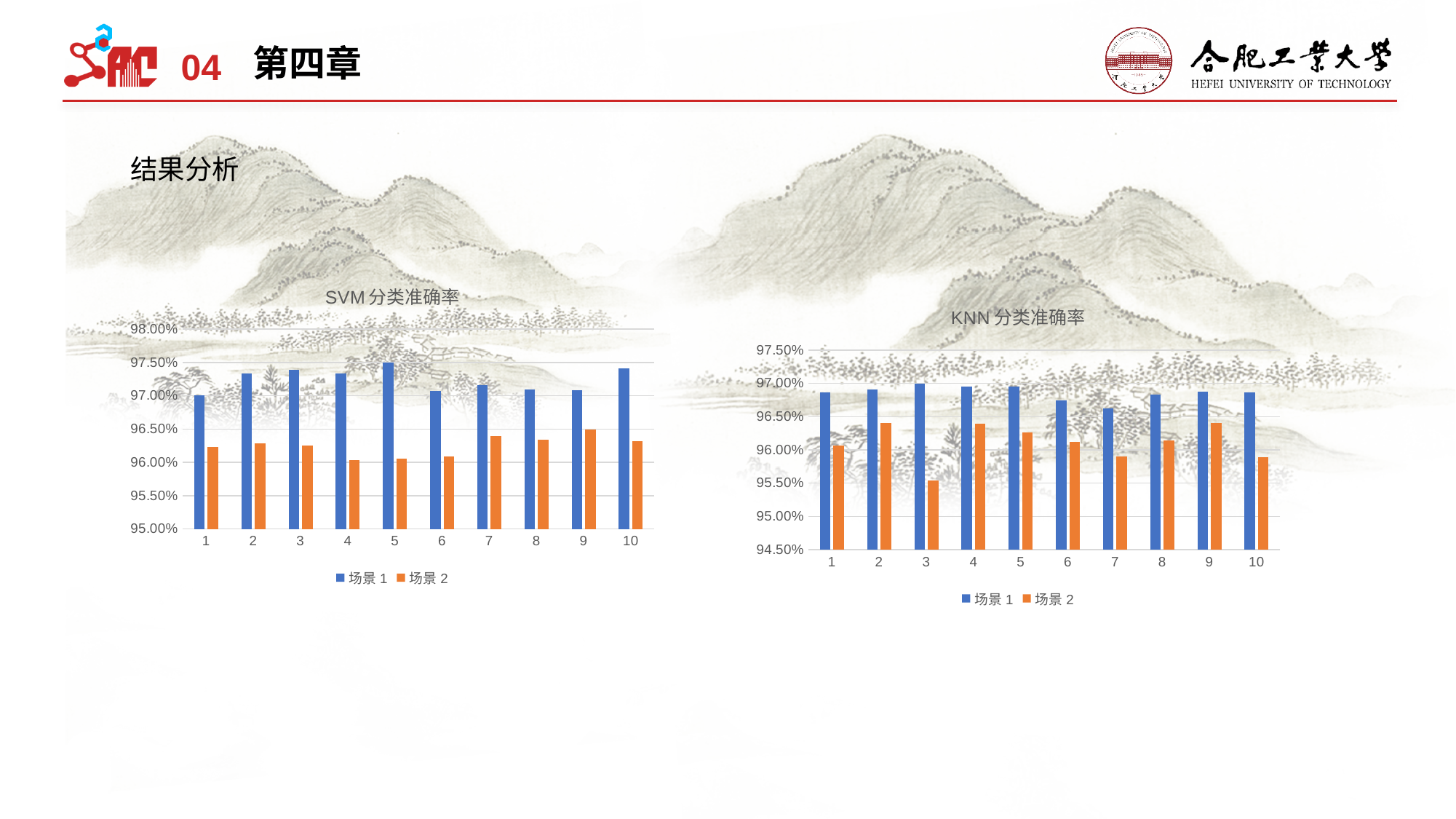

04
第四章
结果分析

### Chart: SVM分类准确率

| Category | 场景1 | 场景2 |
|---|---|---|
| 1 | 0.9701 | 0.9623 |
| 2 | 0.9734 | 0.9629 |
| 3 | 0.9739 | 0.9625 |
| 4 | 0.9733 | 0.9603 |
| 5 | 0.975 | 0.9605 |
| 6 | 0.9707 | 0.9609 |
| 7 | 0.9716 | 0.9639 |
| 8 | 0.971 | 0.9634 |
| 9 | 0.9708 | 0.9649 |
| 10 | 0.9741 | 0.9632 |

### Chart: KNN分类准确率

| Category | 场景1 | 场景2 |
|---|---|---|
| 1 | 0.9686 | 0.9607 |
| 2 | 0.9691 | 0.9641 |
| 3 | 0.9699 | 0.9554 |
| 4 | 0.9695 | 0.9639 |
| 5 | 0.9695 | 0.9626 |
| 6 | 0.9674 | 0.9612 |
| 7 | 0.9662 | 0.959 |
| 8 | 0.9683 | 0.9614 |
| 9 | 0.9688 | 0.9641 |
| 10 | 0.9686 | 0.9589 |